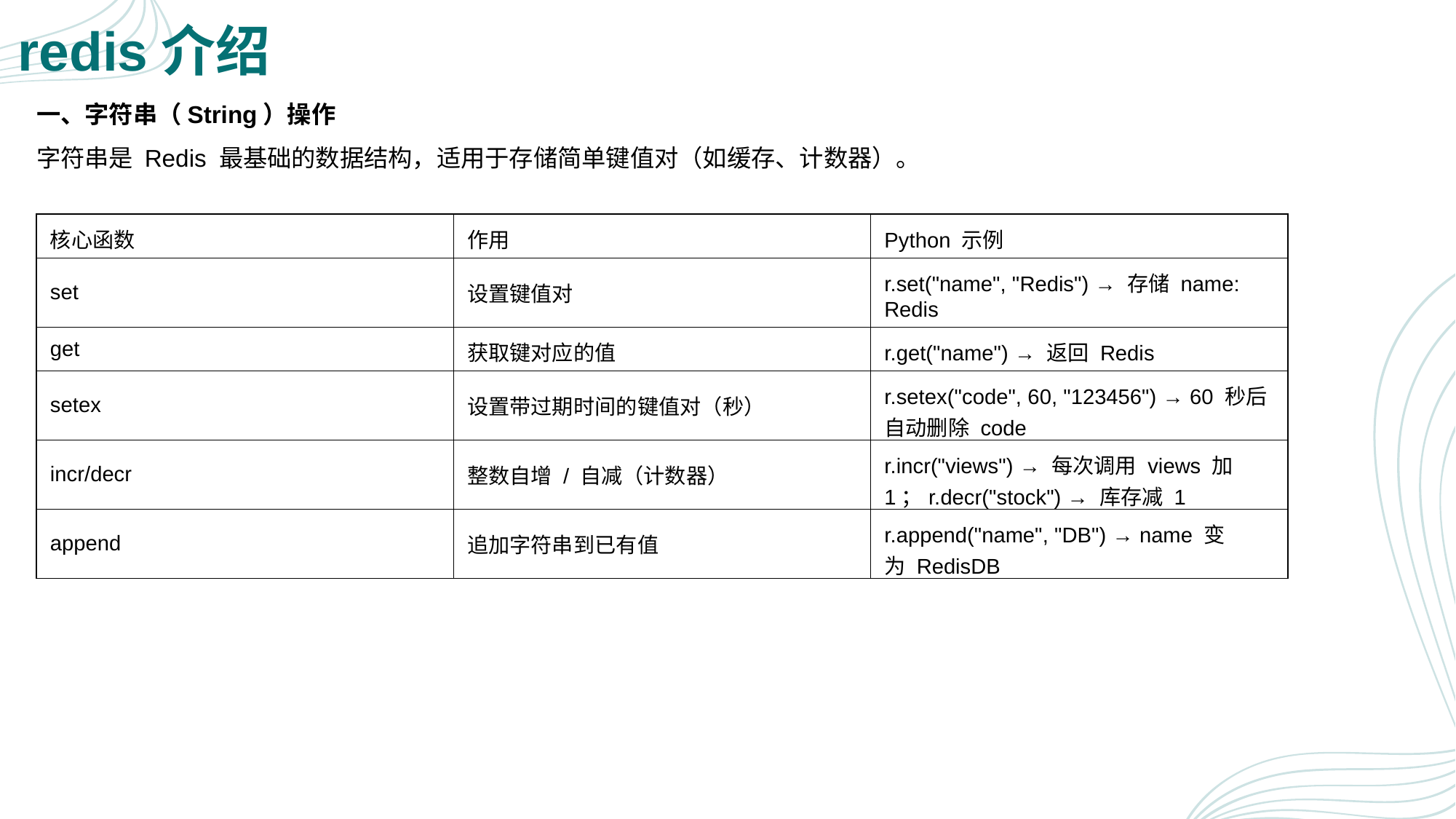

# redis介绍
一、字符串（String）操作
字符串是 Redis 最基础的数据结构，适用于存储简单键值对（如缓存、计数器）。
| 核心函数 | 作用 | Python 示例 |
| --- | --- | --- |
| set | 设置键值对 | r.set("name", "Redis") → 存储 name: Redis |
| get | 获取键对应的值 | r.get("name") → 返回 Redis |
| setex | 设置带过期时间的键值对（秒） | r.setex("code", 60, "123456") → 60 秒后自动删除 code |
| incr/decr | 整数自增 / 自减（计数器） | r.incr("views") → 每次调用 views 加 1；r.decr("stock") → 库存减 1 |
| append | 追加字符串到已有值 | r.append("name", "DB") → name 变为 RedisDB |